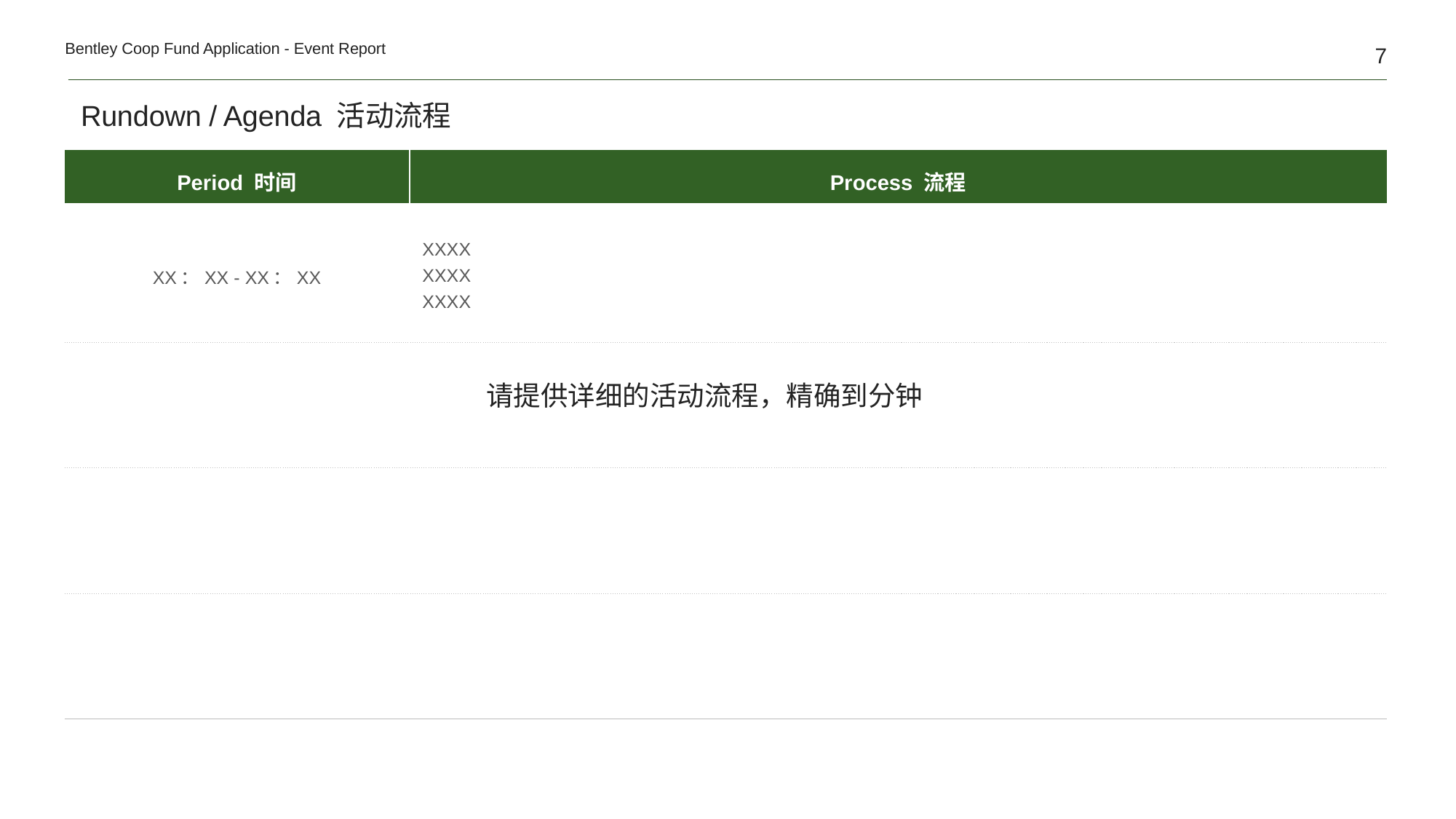

7
Bentley Coop Fund Application - Event Report
Rundown / Agenda 活动流程
| Period 时间 | Process 流程 |
| --- | --- |
| XX：XX - XX：XX | XXXX XXXX XXXX |
|  |  |
|  |  |
|  |  |
请提供详细的活动流程，精确到分钟